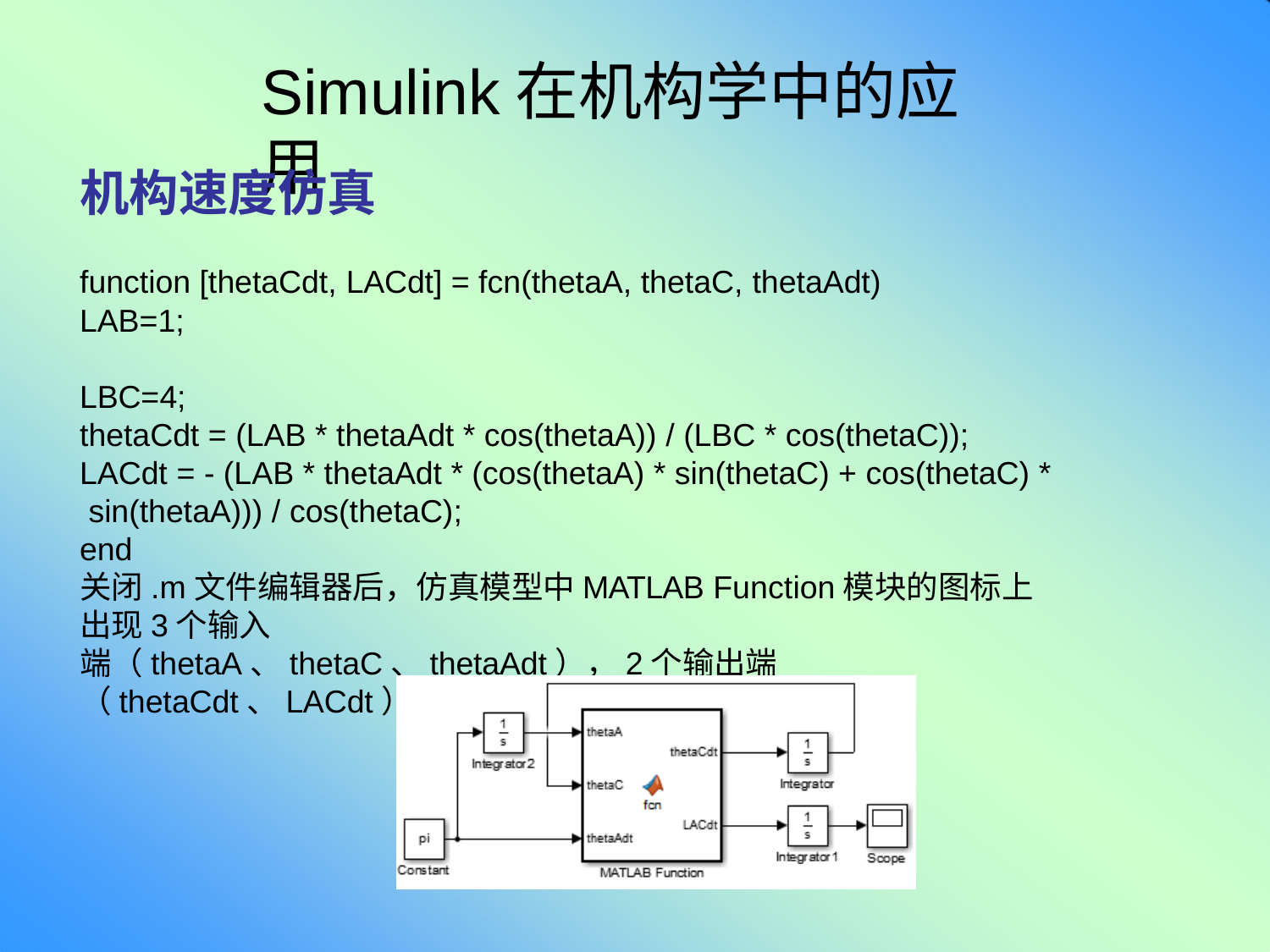

# Simulink在机构学中的应用
机构速度仿真
function [thetaCdt, LACdt] = fcn(thetaA, thetaC, thetaAdt)
LAB=1;  LBC=4;
thetaCdt = (LAB * thetaAdt * cos(thetaA)) / (LBC * cos(thetaC));  LACdt = - (LAB * thetaAdt * (cos(thetaA) * sin(thetaC) + cos(thetaC) *  sin(thetaA))) / cos(thetaC);
end
关闭.m文件编辑器后，仿真模型中MATLAB Function模块的图标上出现3个输入
端（thetaA、thetaC、thetaAdt），2个输出端（thetaCdt、LACdt）。